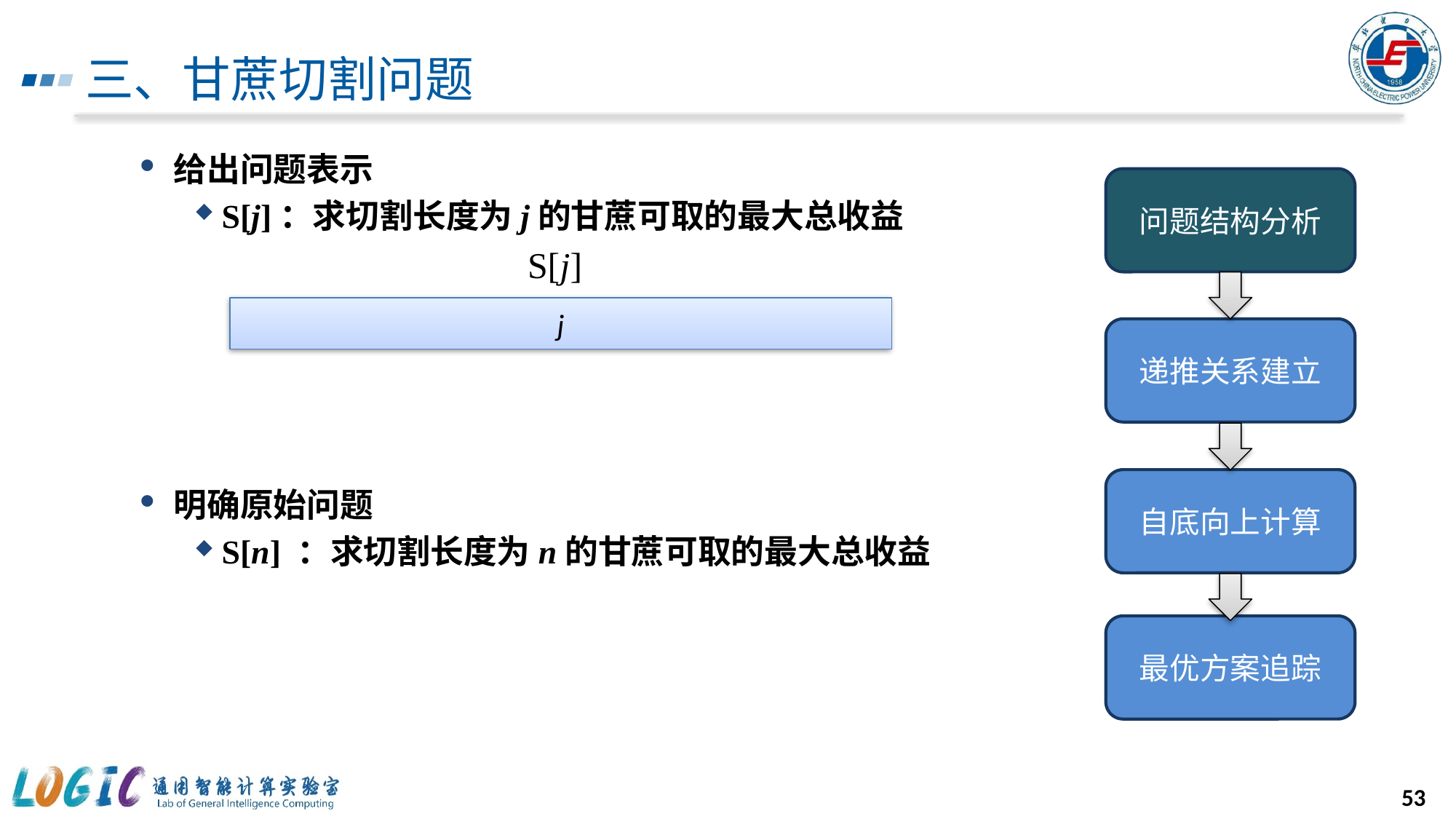

# 三、甘蔗切割问题
给出问题表示
S[j]：求切割长度为j的甘蔗可取的最大总收益

明确原始问题
S[n] ：求切割长度为n的甘蔗可取的最大总收益

问题结构分析
S[j]

j
递推关系建立

自底向上计算

最优方案追踪
53